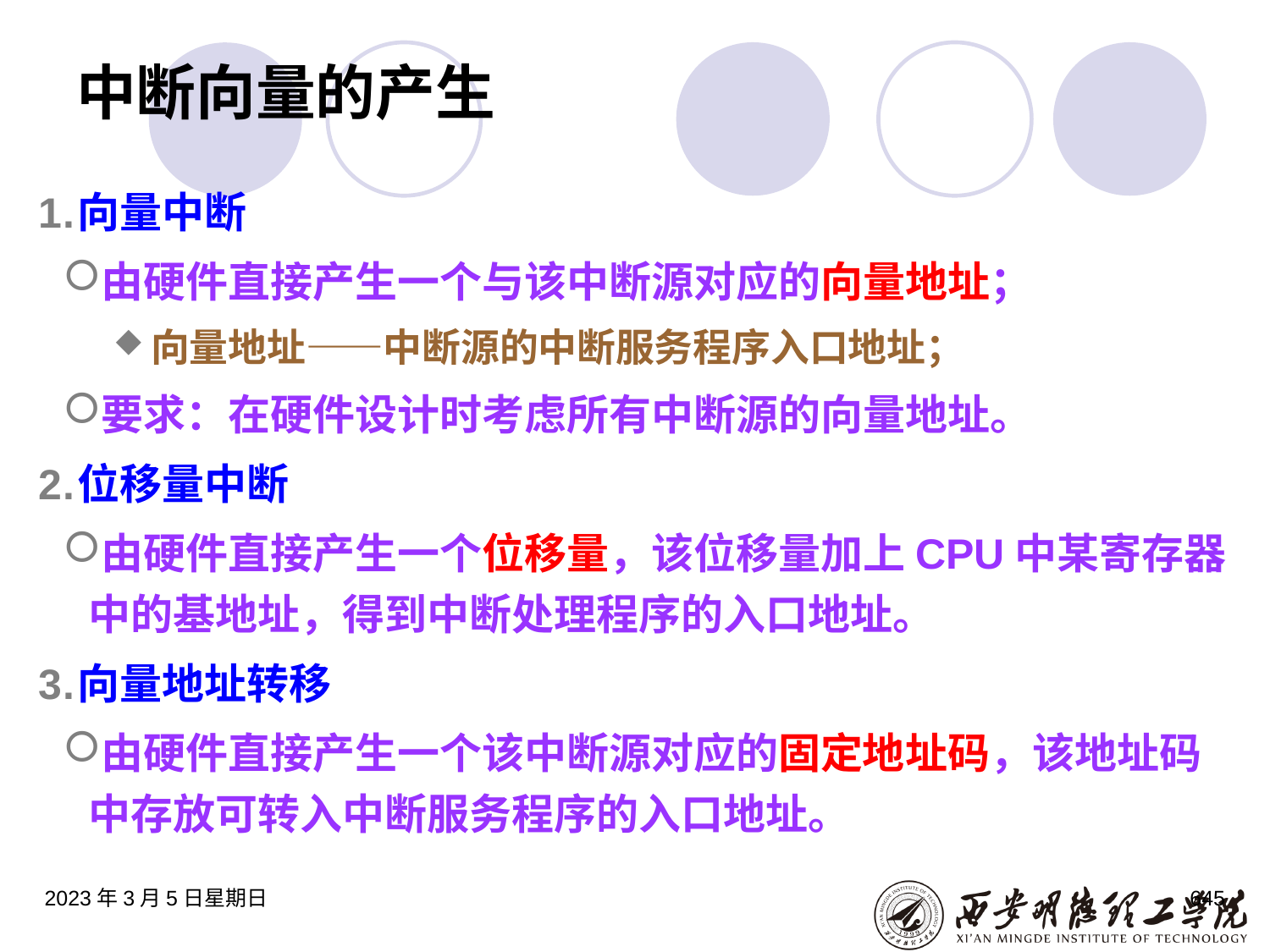

# 中断向量的产生
向量中断
由硬件直接产生一个与该中断源对应的向量地址；
向量地址——中断源的中断服务程序入口地址；
要求：在硬件设计时考虑所有中断源的向量地址。
位移量中断
由硬件直接产生一个位移量，该位移量加上CPU中某寄存器中的基地址，得到中断处理程序的入口地址。
向量地址转移
由硬件直接产生一个该中断源对应的固定地址码，该地址码中存放可转入中断服务程序的入口地址。
2023年3月5日星期日
645